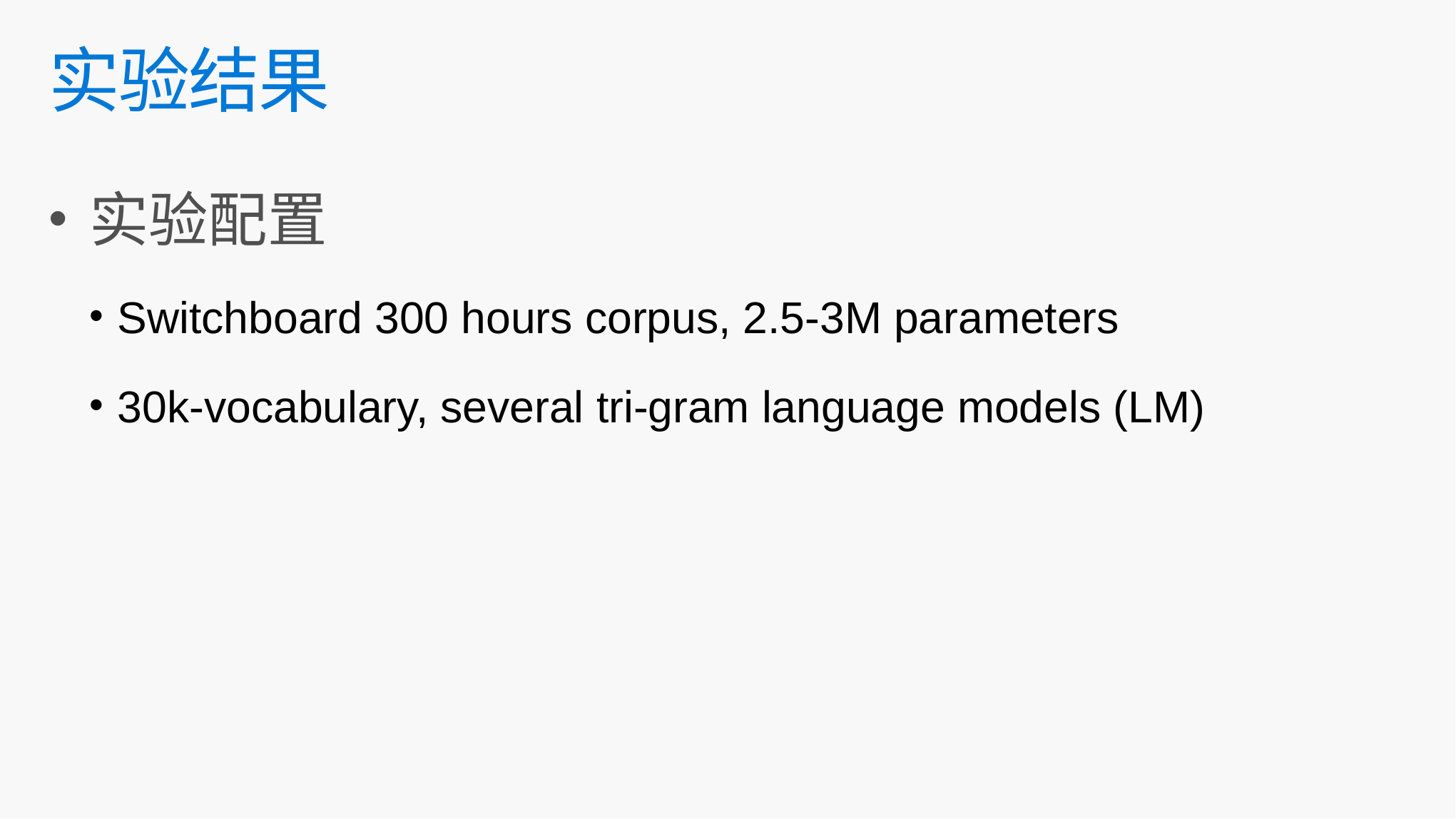

# 实验结果

实验配置
Switchboard 300 hours corpus, 2.5-3M parameters
30k-vocabulary, several tri-gram language models (LM)